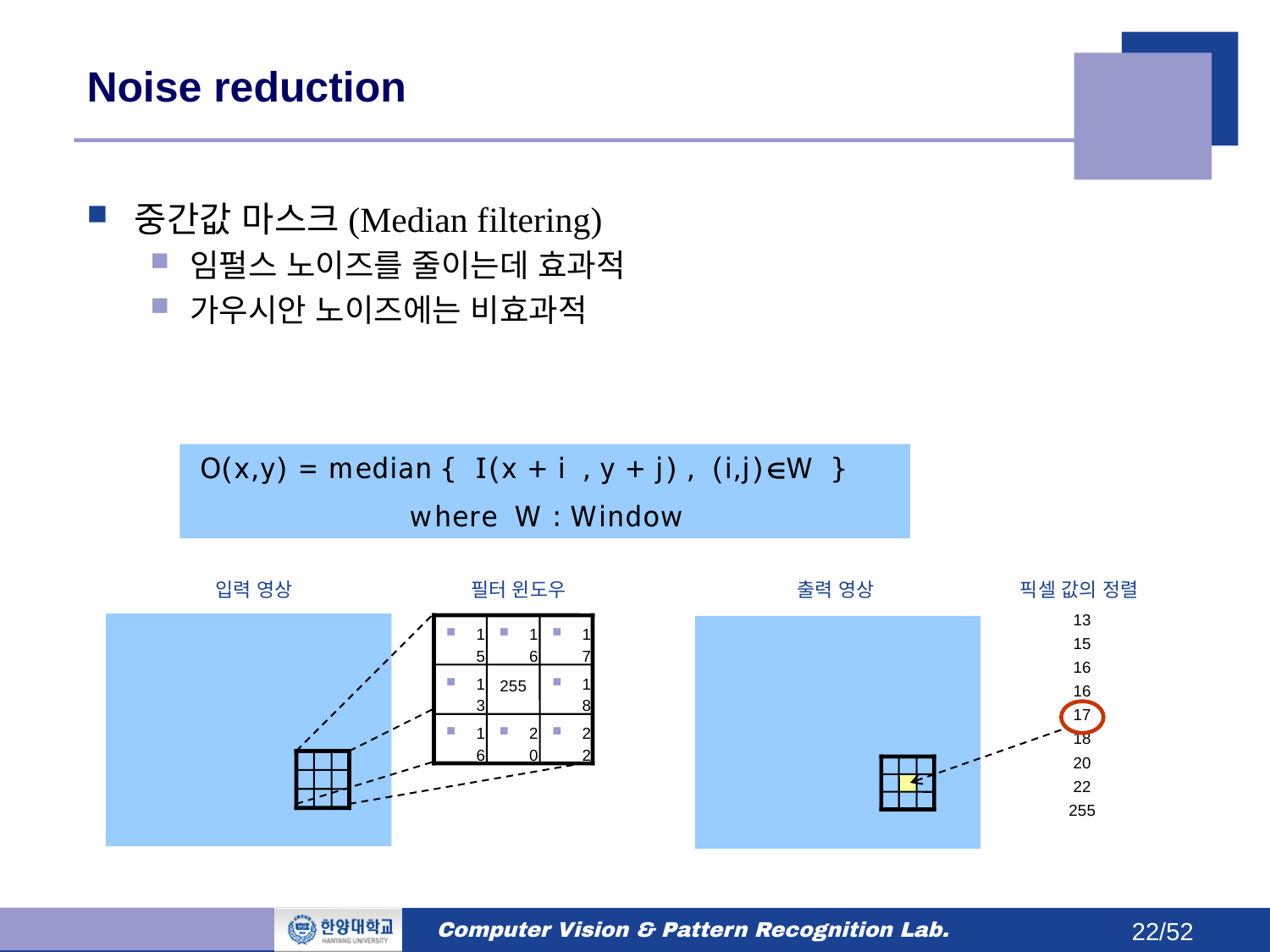

# Noise reduction
중간값 마스크(Median filtering)
임펄스 노이즈를 줄이는데 효과적
가우시안 노이즈에는 비효과적

 O(x,y) = median {  I(x + i  , y + j) ,  (i,j)∈W  }
  	           where  W : Window
입력 영상
필터 윈도우
출력 영상
픽셀 값의 정렬
13
15
16
16
17
18
20
22
255

15

16

17

13

18
255
16

20
22

Computer Vision & Pattern Recognition Lab.
22/52